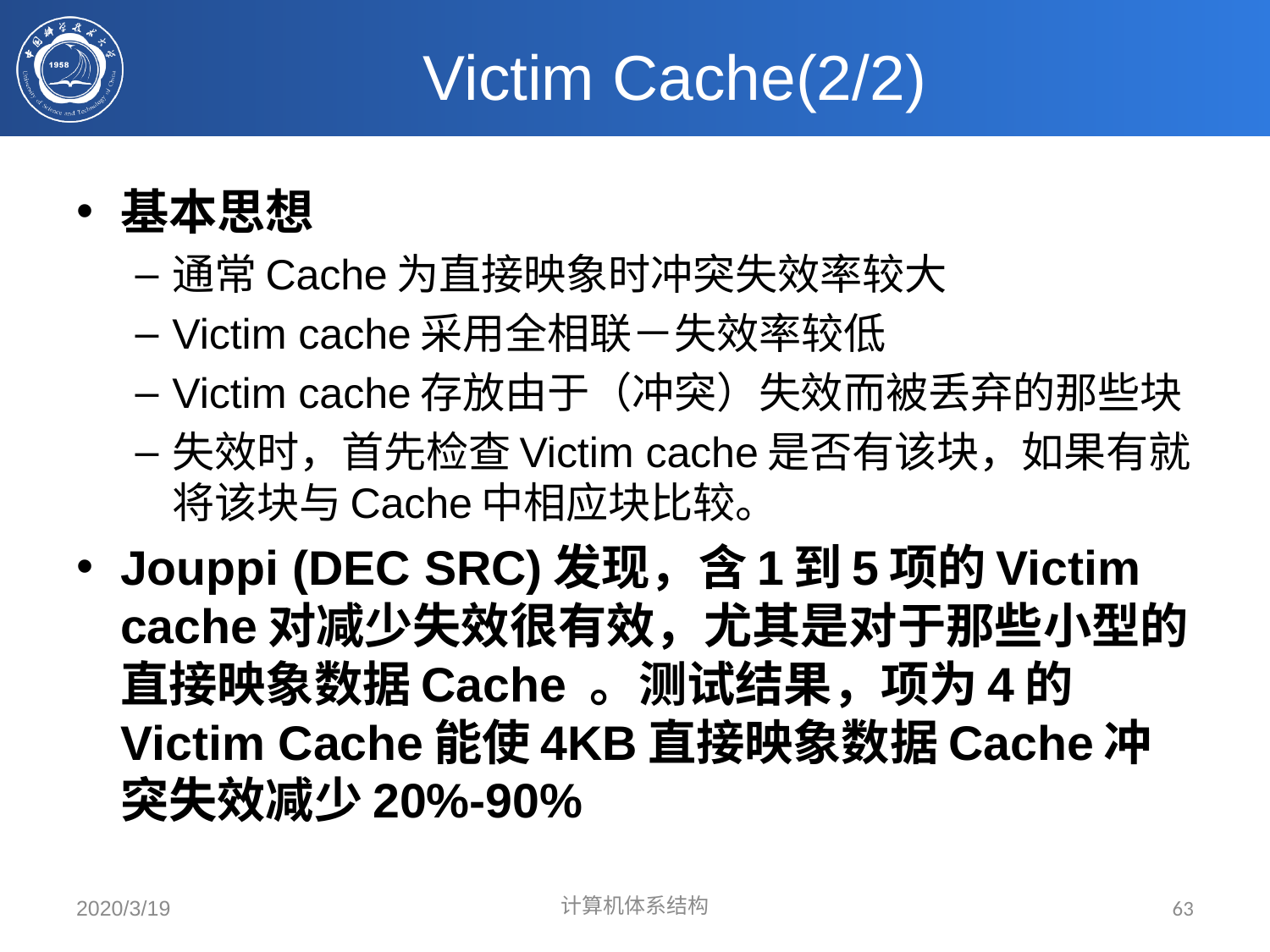

# Victim Cache(2/2)
基本思想
通常Cache为直接映象时冲突失效率较大
Victim cache采用全相联－失效率较低
Victim cache存放由于（冲突）失效而被丢弃的那些块
失效时，首先检查Victim cache是否有该块，如果有就将该块与Cache中相应块比较。
Jouppi (DEC SRC)发现，含1到5项的Victim cache对减少失效很有效，尤其是对于那些小型的直接映象数据Cache 。测试结果，项为4的Victim Cache能使4KB直接映象数据Cache冲突失效减少20%-90%
2020/3/19
计算机体系结构
63